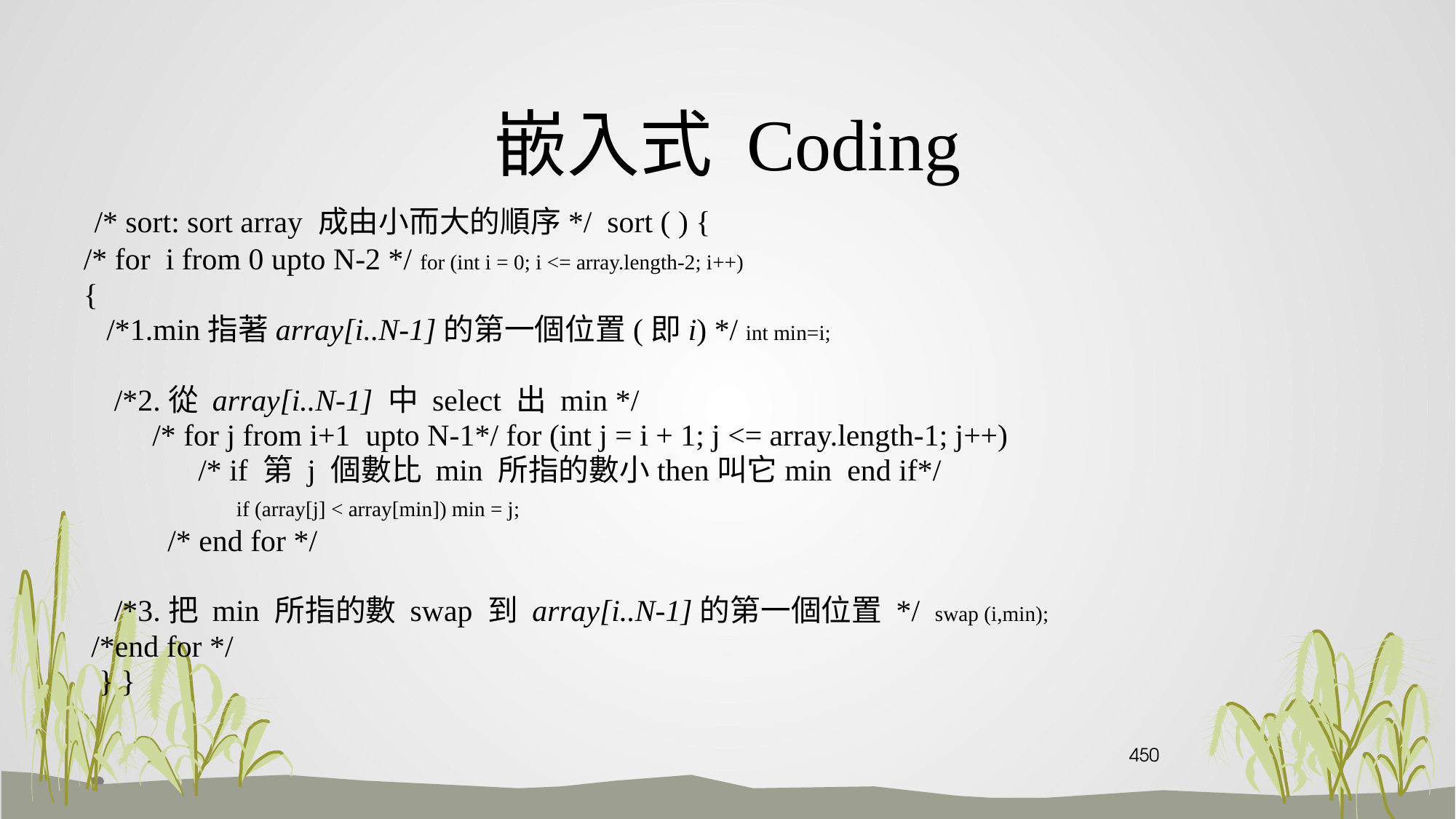

# 嵌入式 Coding
 /* sort: sort array 成由小而大的順序*/  sort ( ) {
/* for  i from 0 upto N-2 */ for (int i = 0; i <= array.length-2; i++)
{
   /*1.min指著array[i..N-1]的第一個位置(即i) */ int min=i;

    /*2.從 array[i..N-1] 中 select 出 min */
         /* for j from i+1  upto N-1*/ for (int j = i + 1; j <= array.length-1; j++)
               /* if 第 j 個數比 min 所指的數小then叫它min  end if*/
                    if (array[j] < array[min]) min = j;
           /* end for */

    /*3.把 min 所指的數 swap 到 array[i..N-1]的第一個位置 */  swap (i,min);
 /*end for */
  } }

450